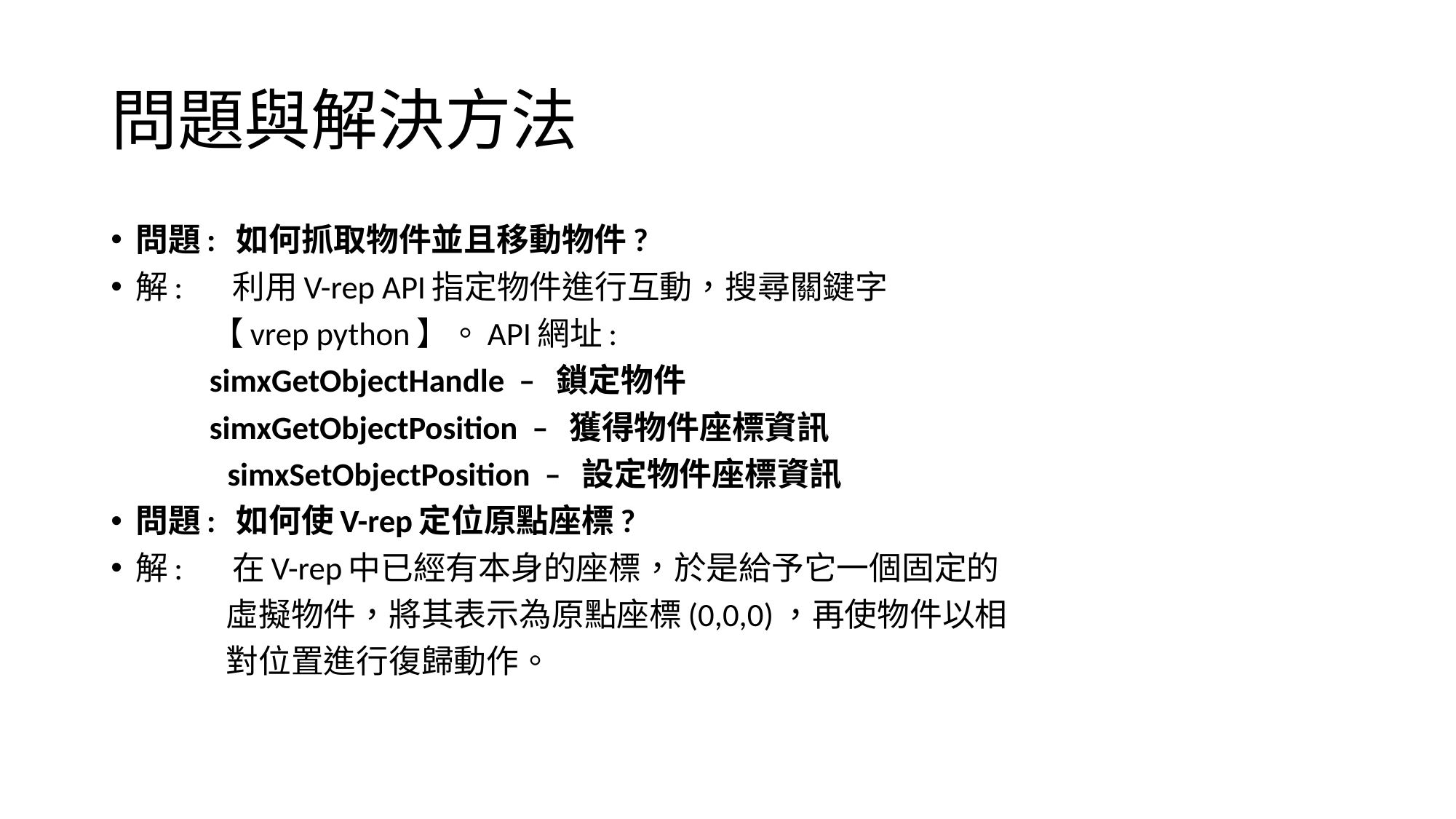

# 問題與解決方法
問題:  如何抓取物件並且移動物件?
解:      利用V-rep API指定物件進行互動，搜尋關鍵字
             【vrep python】。API網址:
	  simxGetObjectHandle  –  鎖定物件
	  simxGetObjectPosition  –  獲得物件座標資訊
                simxSetObjectPosition  –  設定物件座標資訊
問題:  如何使V-rep定位原點座標?
解:      在V-rep中已經有本身的座標，於是給予它一個固定的
               虛擬物件，將其表示為原點座標(0,0,0)，再使物件以相
               對位置進行復歸動作。